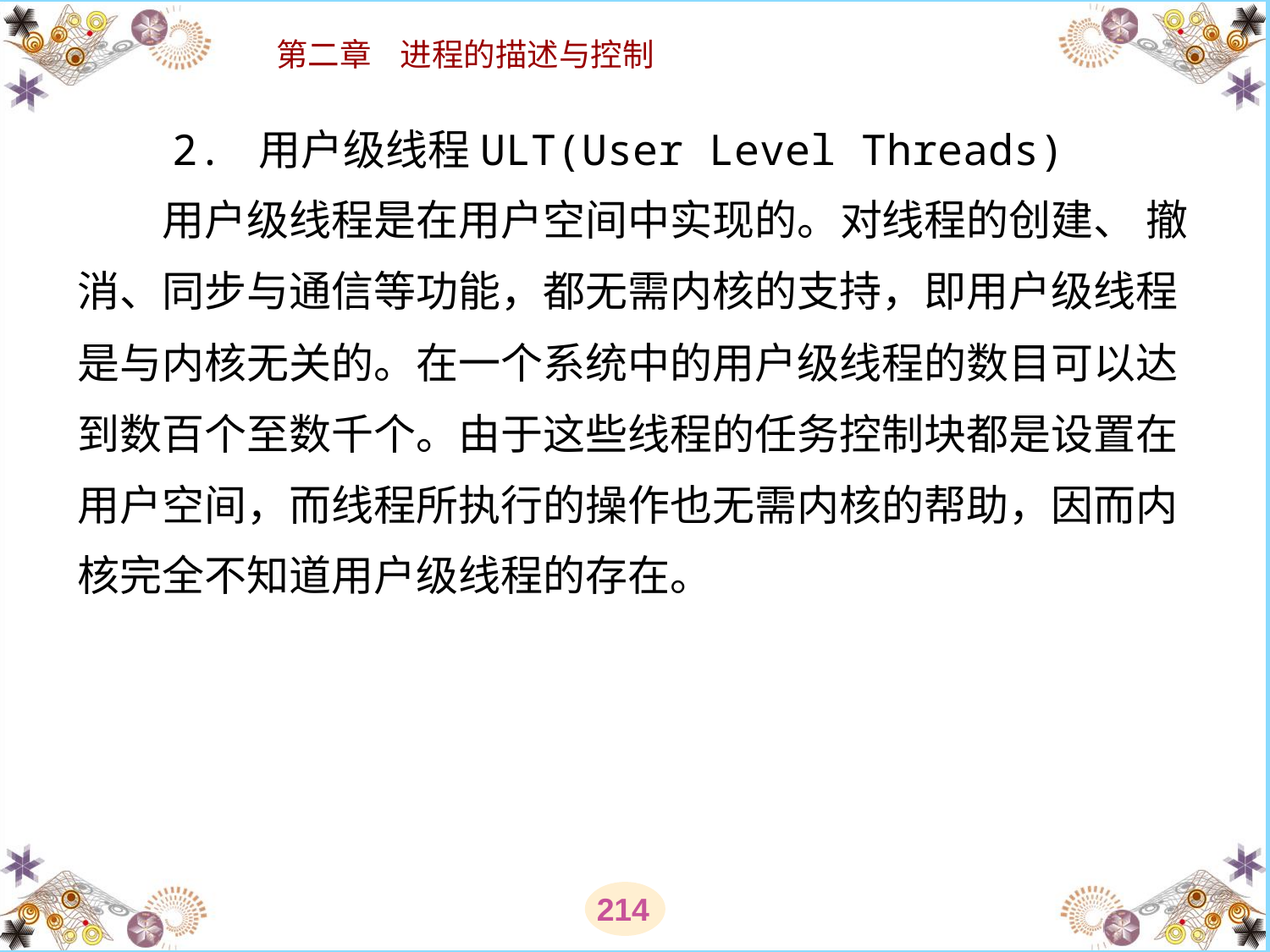

# 2. 用户级线程ULT(User Level Threads) 　　用户级线程是在用户空间中实现的。对线程的创建、 撤消、同步与通信等功能，都无需内核的支持，即用户级线程是与内核无关的。在一个系统中的用户级线程的数目可以达到数百个至数千个。由于这些线程的任务控制块都是设置在用户空间，而线程所执行的操作也无需内核的帮助，因而内核完全不知道用户级线程的存在。